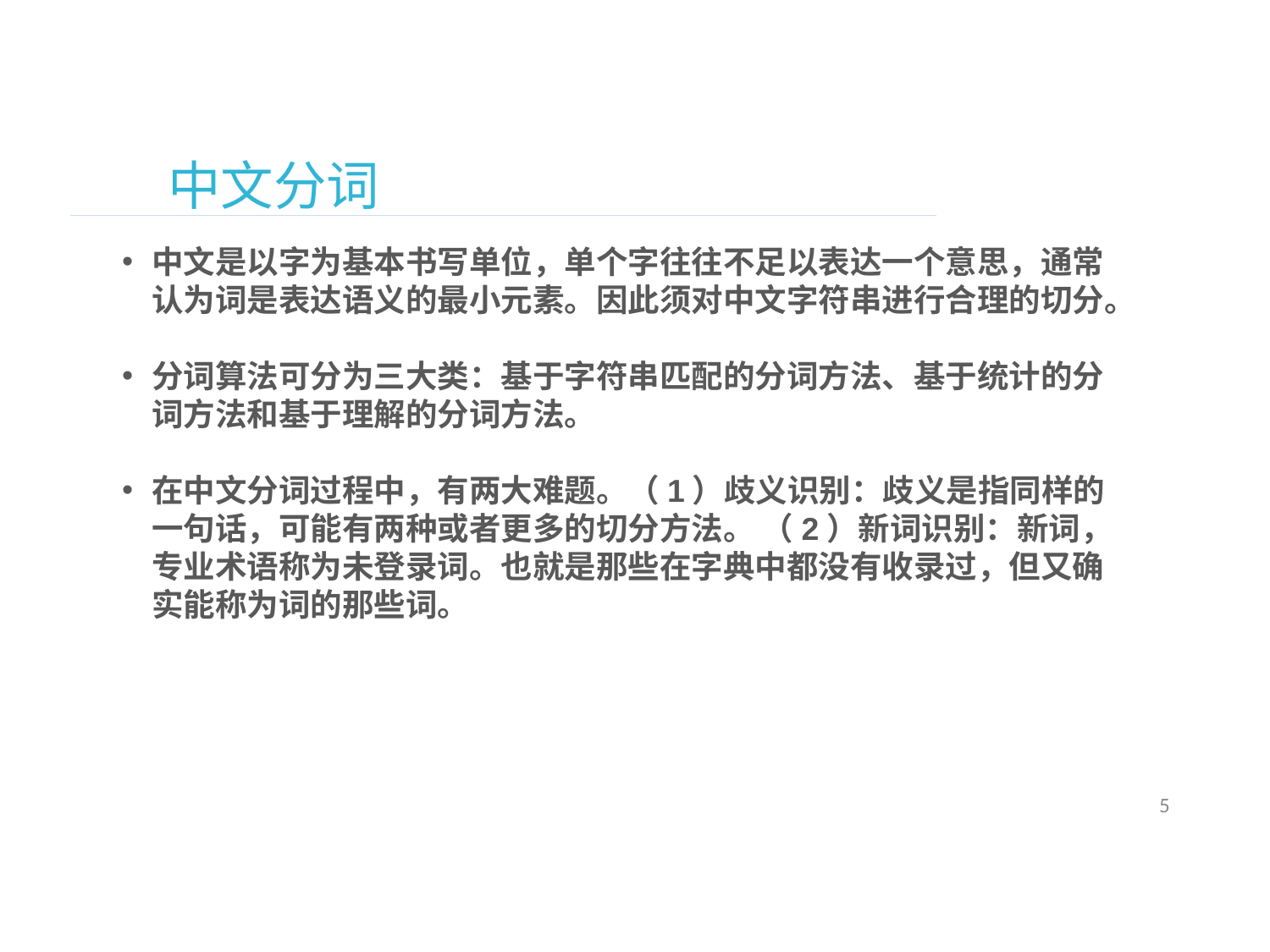

中文分词

中文是以字为基本书写单位，单个字往往不足以表达一个意思，通常认为词是表达语义的最小元素。因此须对中文字符串进行合理的切分。

分词算法可分为三大类：基于字符串匹配的分词方法、基于统计的分词方法和基于理解的分词方法。

在中文分词过程中，有两大难题。（1）歧义识别：歧义是指同样的一句话，可能有两种或者更多的切分方法。 （2）新词识别：新词，专业术语称为未登录词。也就是那些在字典中都没有收录过，但又确实能称为词的那些词。

5